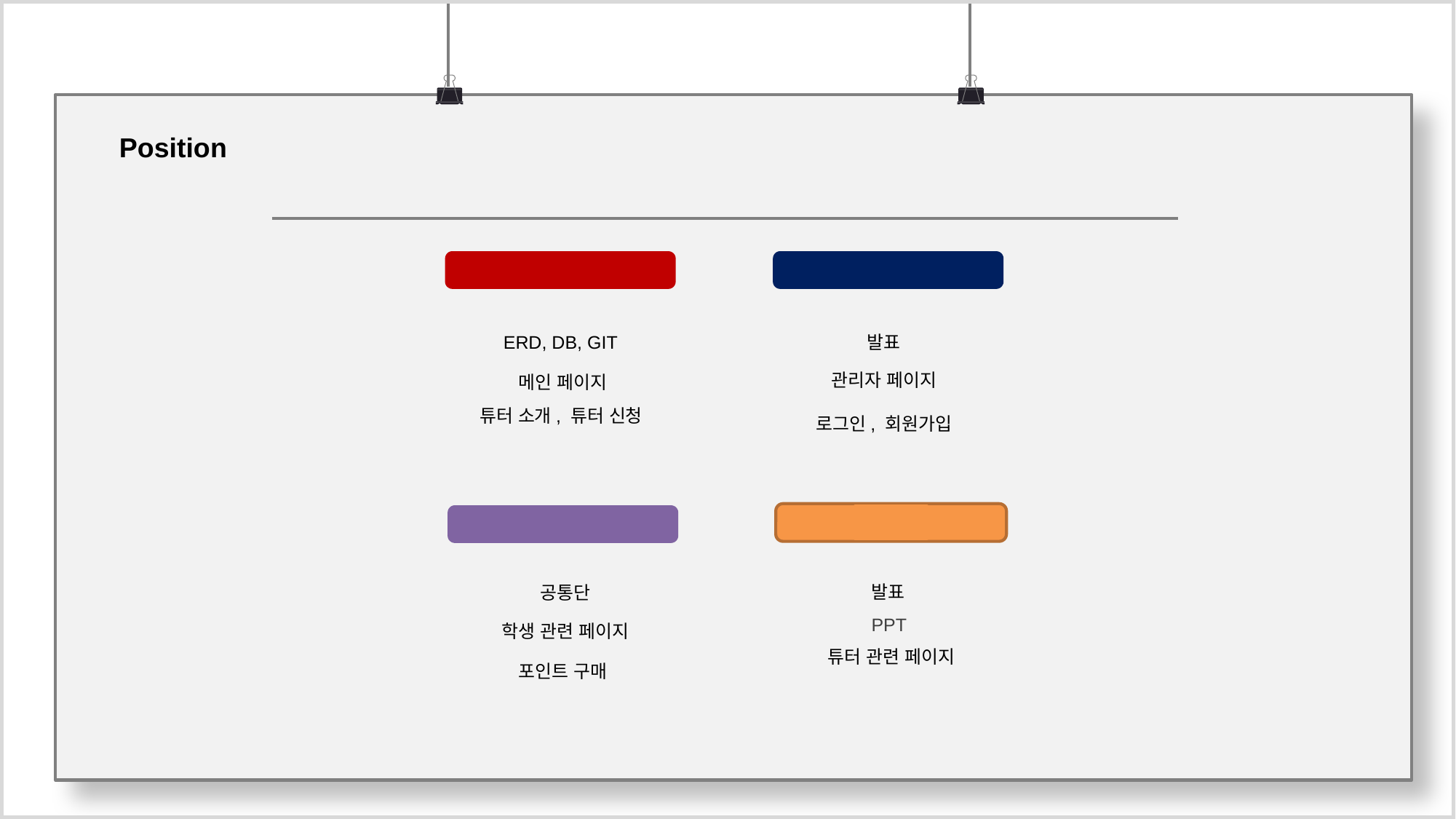

Position

이찬양

황지원
발표
ERD, DB, GIT
관리자 페이지
메인 페이지
튜터 소개, 튜터 신청
로그인, 회원가입

정의광

김윤진
발표
공통단
PPT
학생 관련 페이지
튜터 관련 페이지
포인트 구매